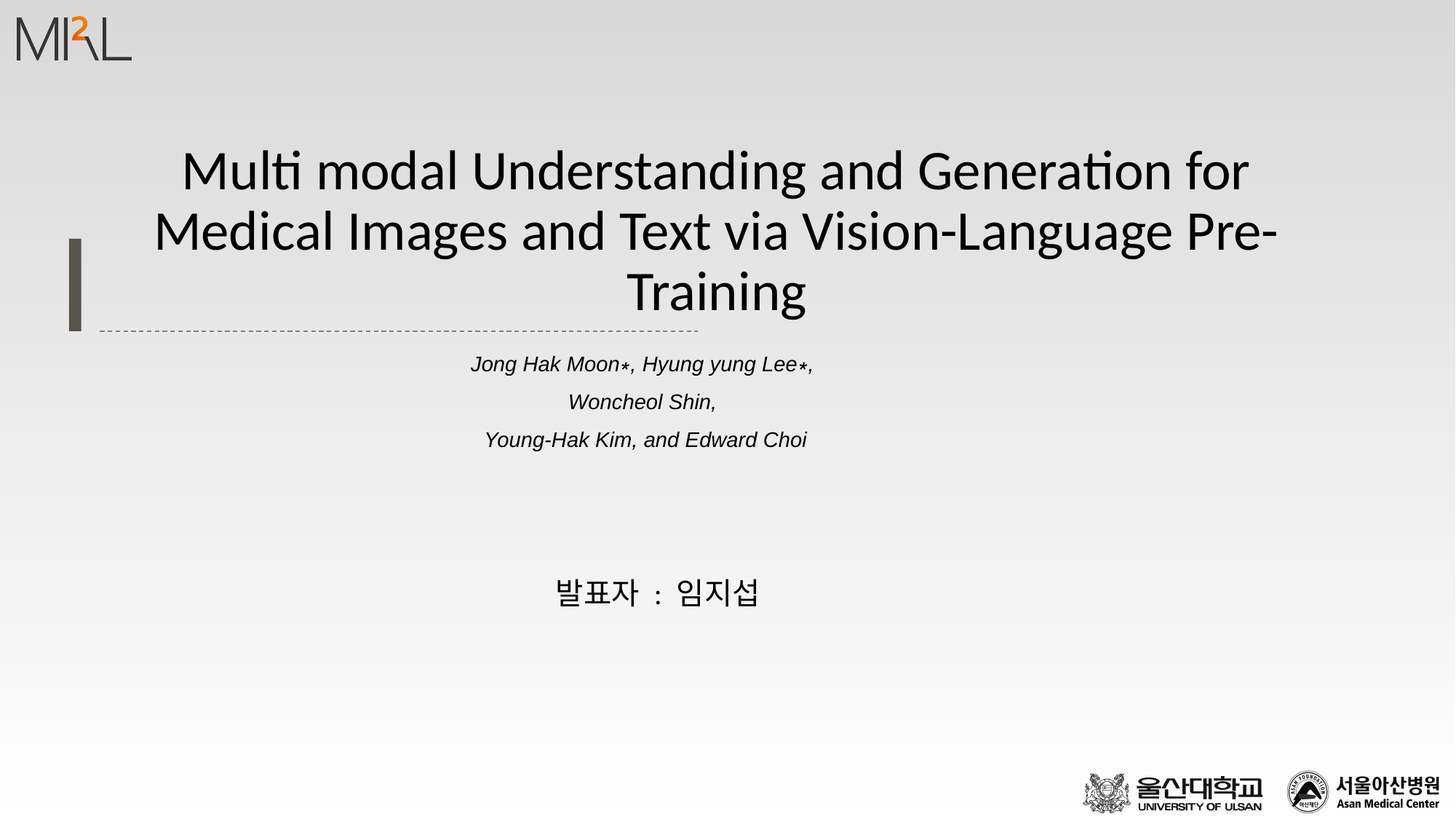

# Multi modal Understanding and Generation for Medical Images and Text via Vision-Language Pre-Training
Jong Hak Moon∗, Hyung yung Lee∗,
Woncheol Shin,
Young-Hak Kim, and Edward Choi

발표자 : 임지섭